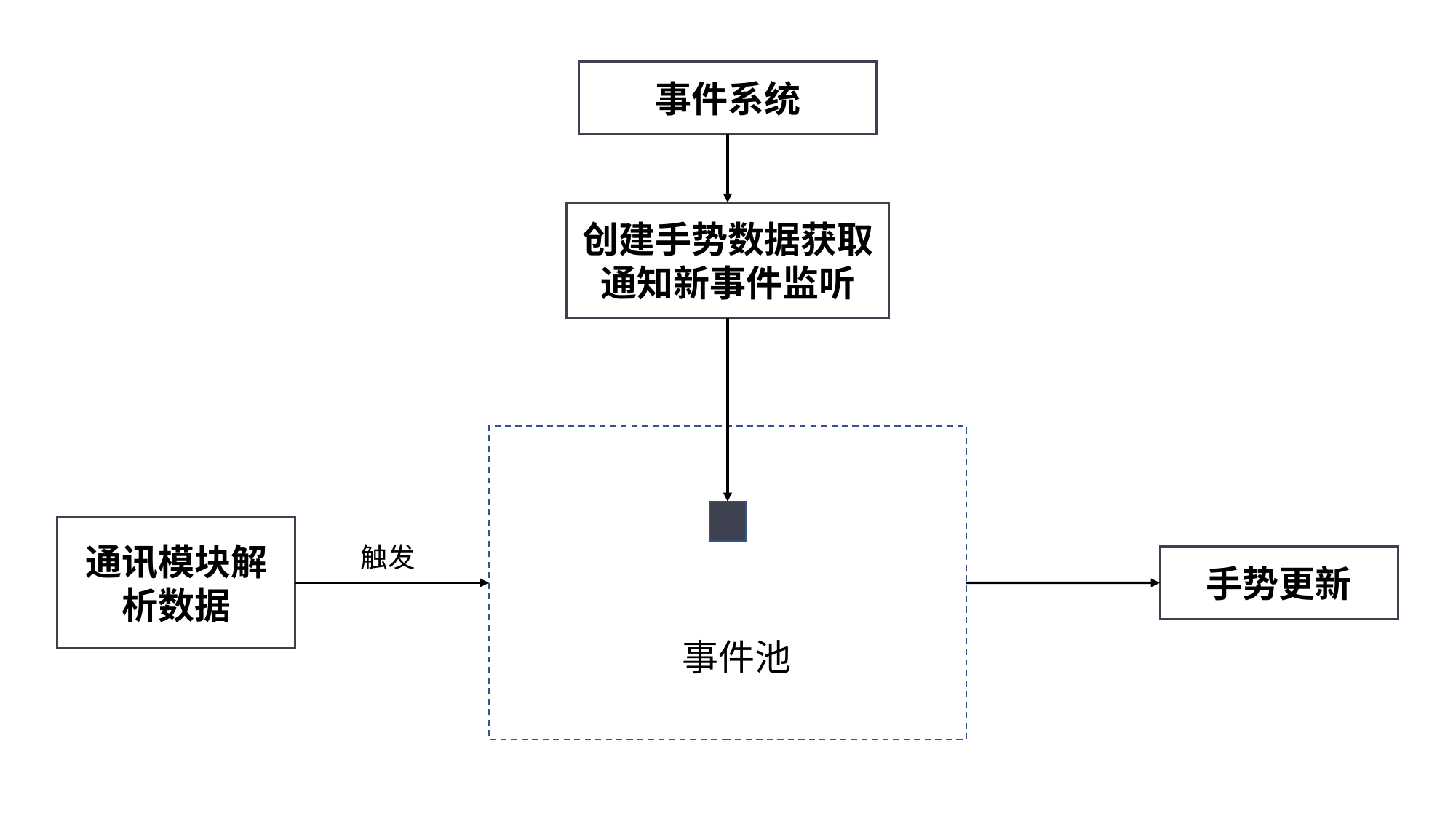

事件系统
创建手势数据获取通知新事件监听
训练部分

通讯模块解析数据
触发
手势更新
事件池